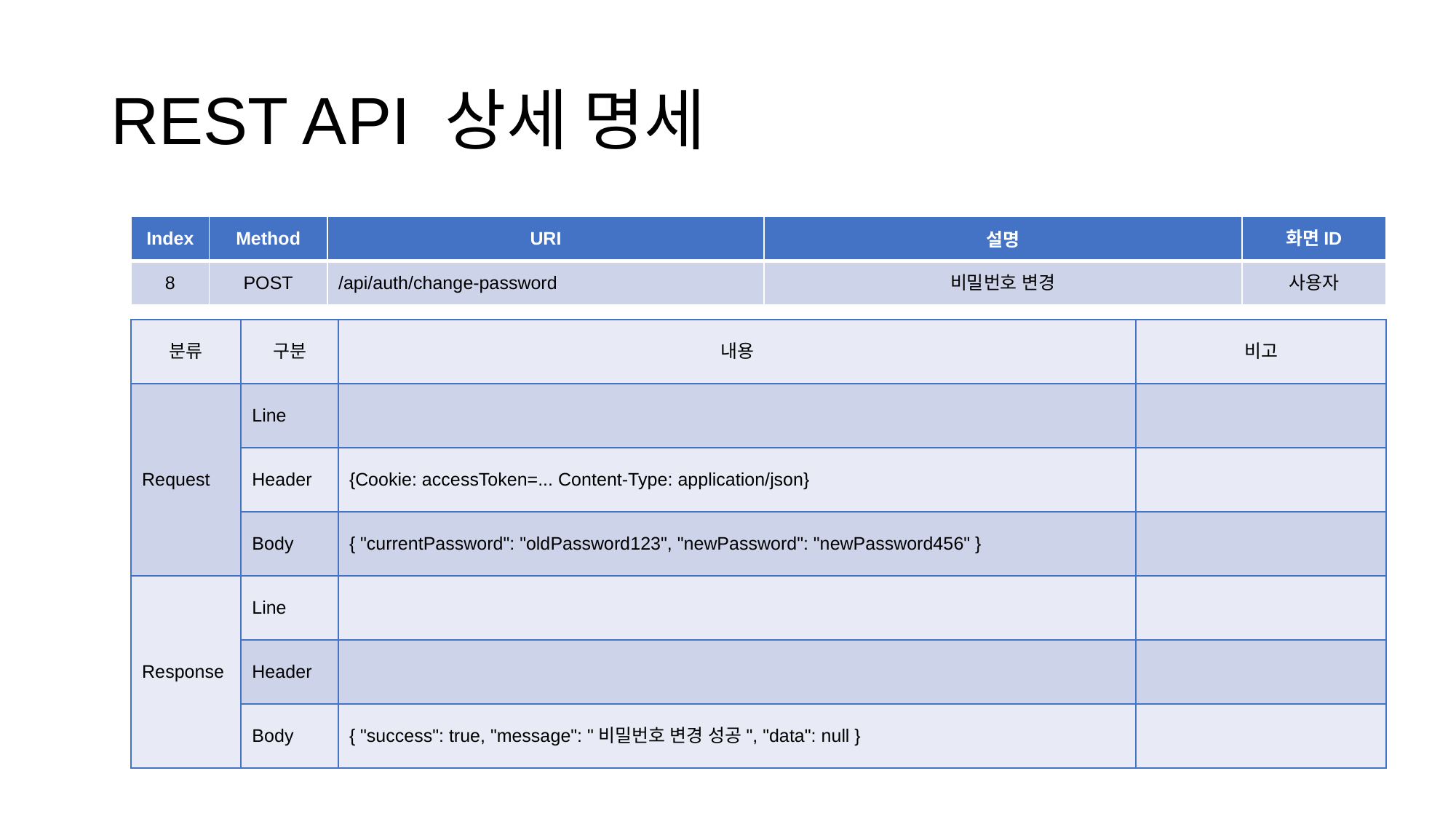

# REST API 상세 명세
| Index | Method | URI | 설명 | 화면ID |
| --- | --- | --- | --- | --- |
| 8 | POST | /api/auth/change-password | 비밀번호 변경 | 사용자 |
| 분류 | 구분 | 내용 | 비고 |
| --- | --- | --- | --- |
| Request | Line |  |  |
|  | Header | {Cookie: accessToken=... Content-Type: application/json} |  |
|  | Body | { "currentPassword": "oldPassword123", "newPassword": "newPassword456" } |  |
| Response | Line |  |  |
|  | Header |  |  |
|  | Body | { "success": true, "message": "비밀번호 변경 성공", "data": null } |  |